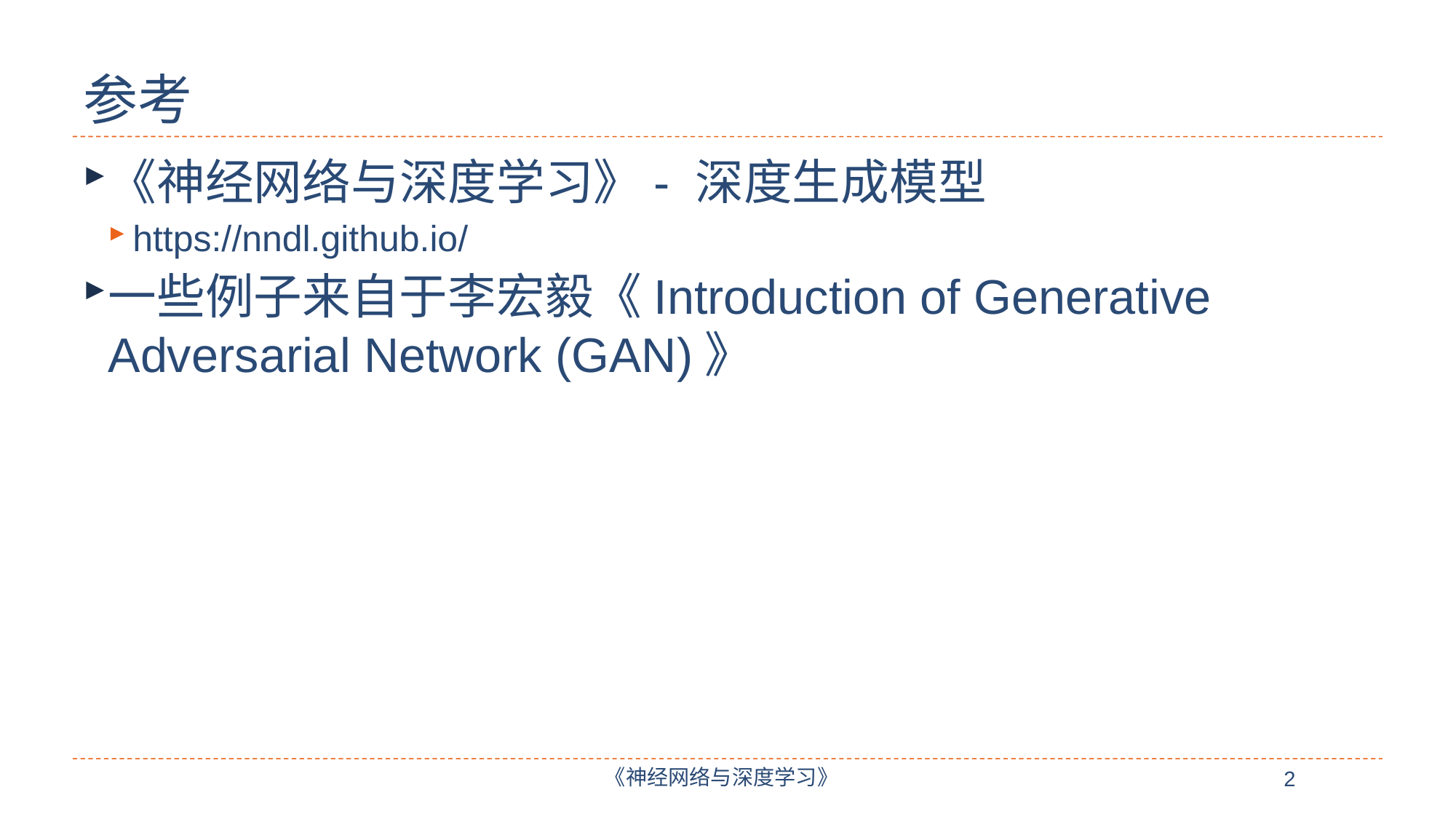

# 参考
《神经网络与深度学习》- 深度生成模型
https://nndl.github.io/
一些例子来自于李宏毅《Introduction of Generative Adversarial Network (GAN)》